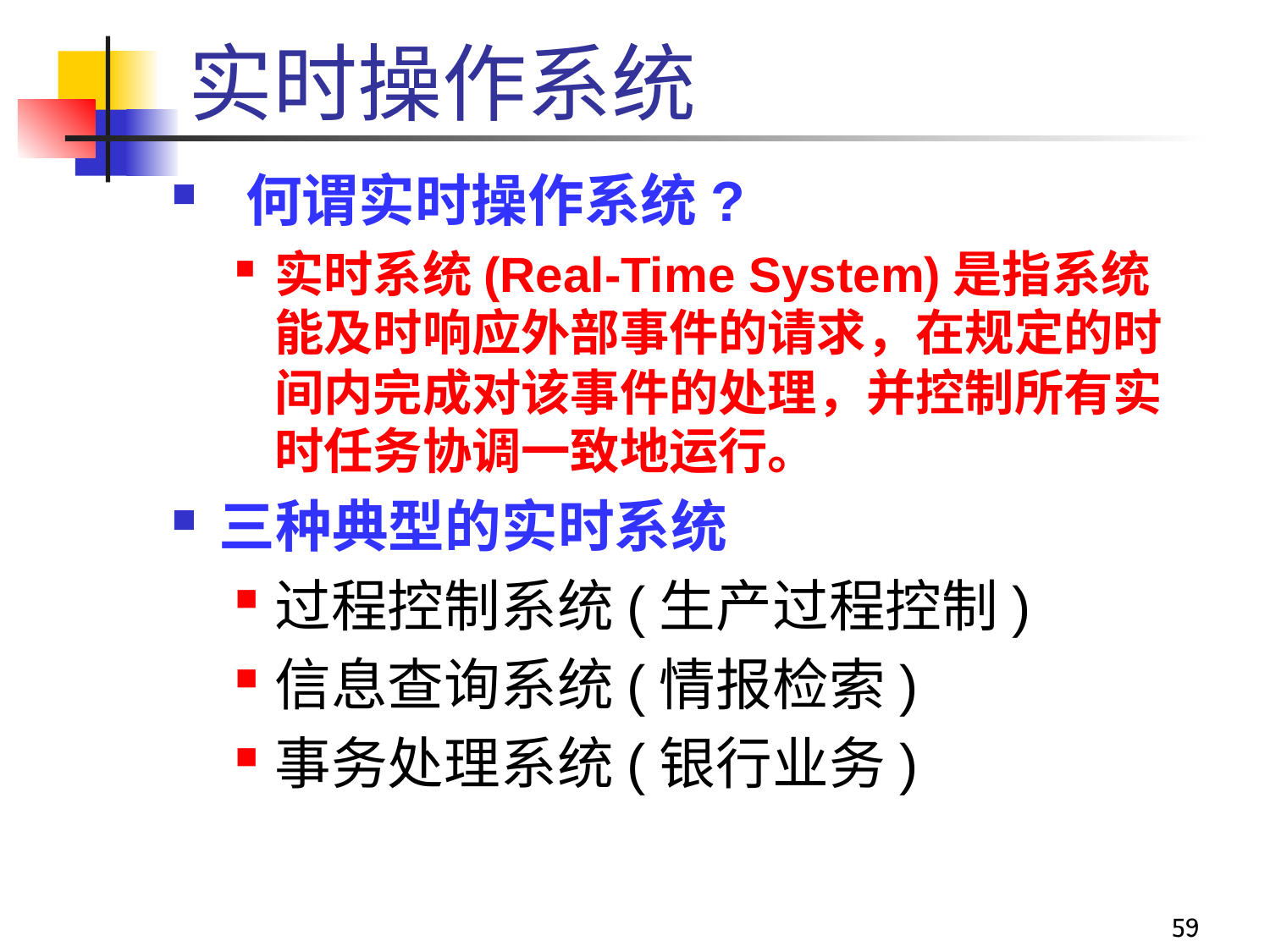

实时操作系统
 何谓实时操作系统?
实时系统(Real-Time System)是指系统能及时响应外部事件的请求，在规定的时间内完成对该事件的处理，并控制所有实时任务协调一致地运行。
三种典型的实时系统
过程控制系统(生产过程控制)
信息查询系统(情报检索)
事务处理系统(银行业务)
59